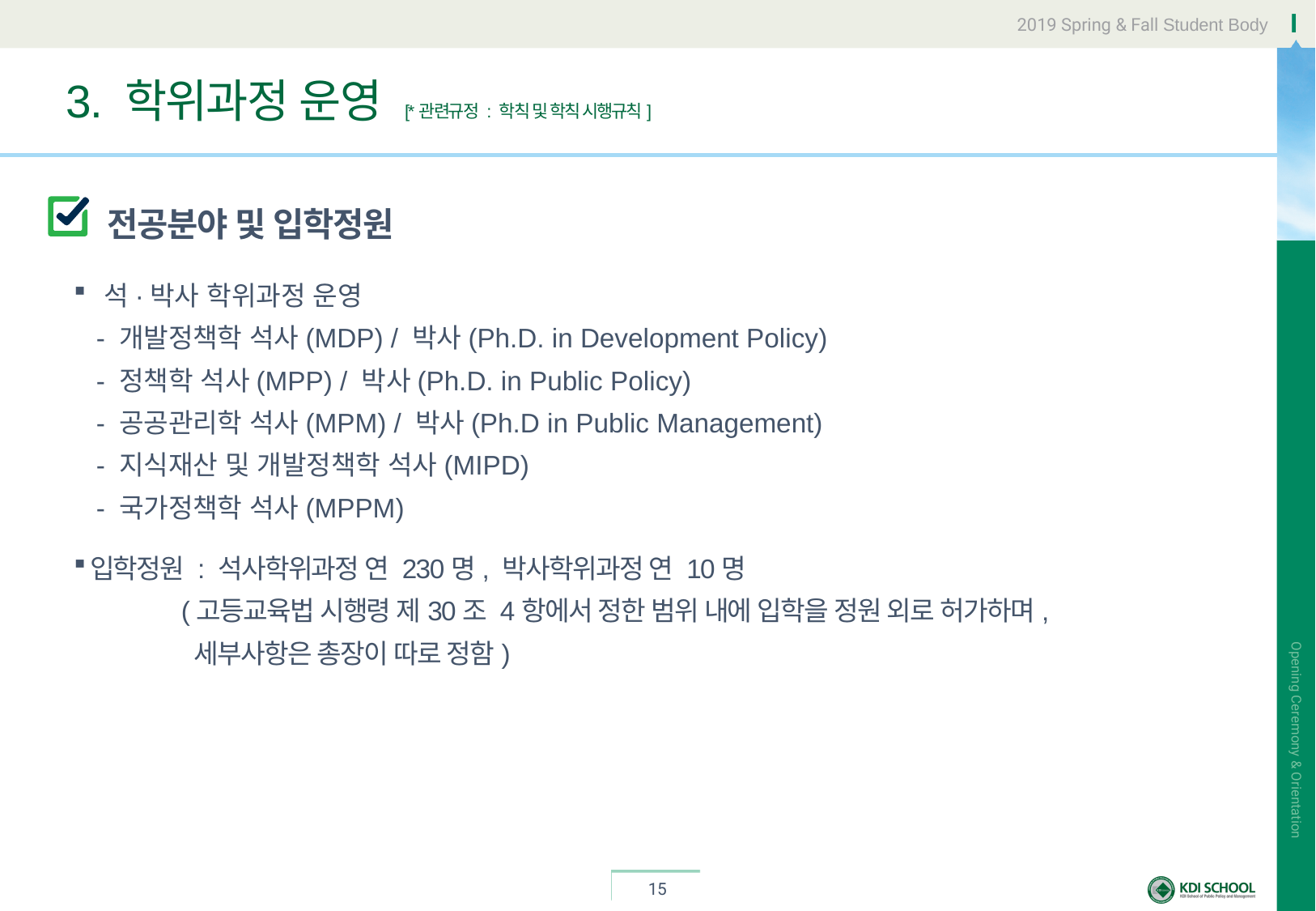

# 3. 학위과정 운영 [*관련규정 : 학칙 및 학칙 시행규칙]
전공분야 및 입학정원

 석·박사 학위과정 운영
   - 개발정책학 석사(MDP) / 박사(Ph.D. in Development Policy)
   - 정책학 석사(MPP) / 박사(Ph.D. in Public Policy)
   - 공공관리학 석사(MPM) / 박사(Ph.D in Public Management)
   - 지식재산 및 개발정책학 석사(MIPD)
   - 국가정책학 석사(MPPM)

입학정원 : 석사학위과정 연 230명, 박사학위과정 연 10명
                 (고등교육법 시행령 제30조 4항에서 정한 범위 내에 입학을 정원 외로 허가하며,
                  세부사항은 총장이 따로 정함)